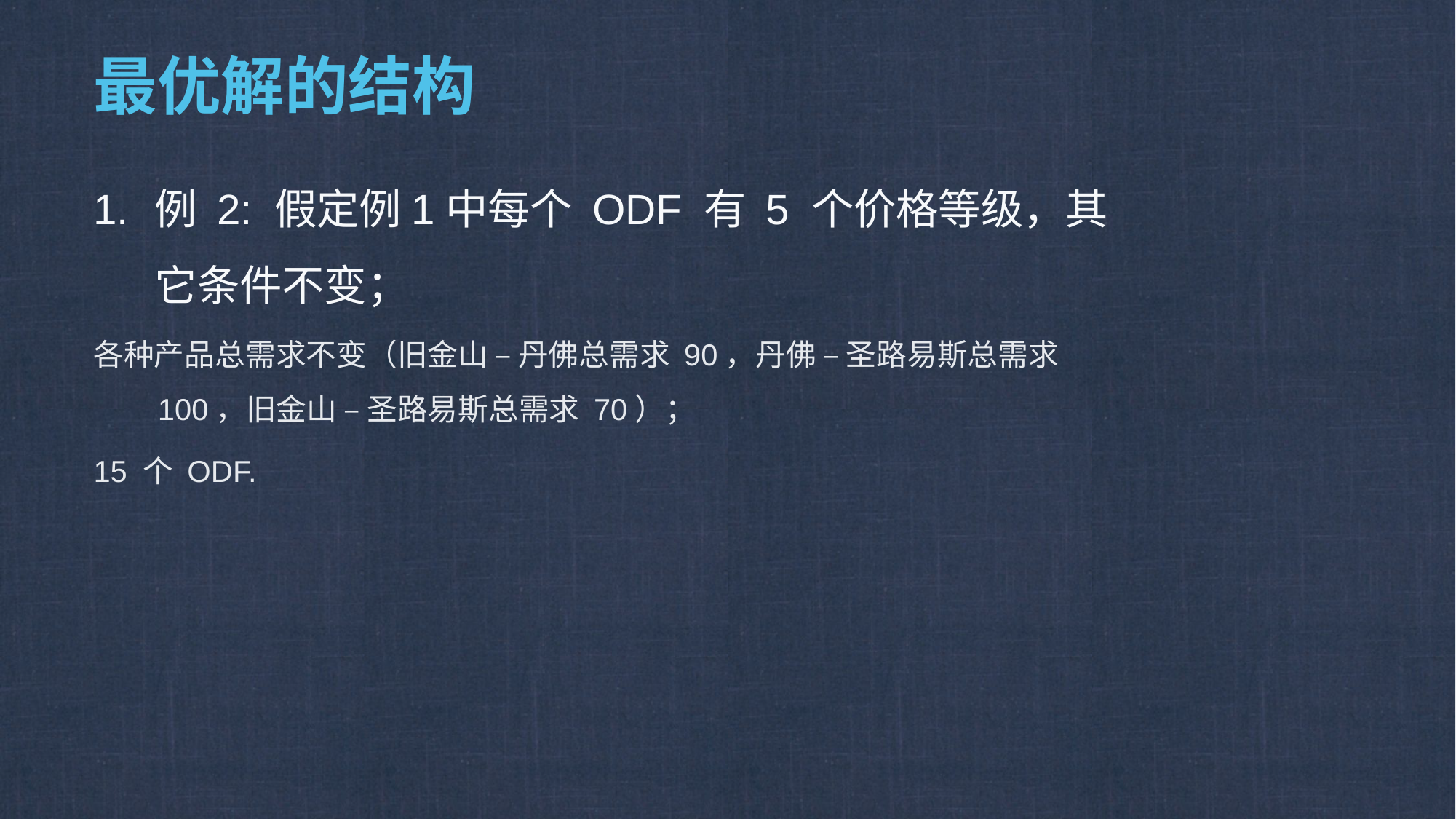

# 最优解的结构
例 2: 假定例1中每个 ODF 有 5 个价格等级，其它条件不变；
各种产品总需求不变（旧金山 – 丹佛总需求 90，丹佛 – 圣路易斯总需求 100，旧金山 – 圣路易斯总需求 70）；
15 个 ODF.